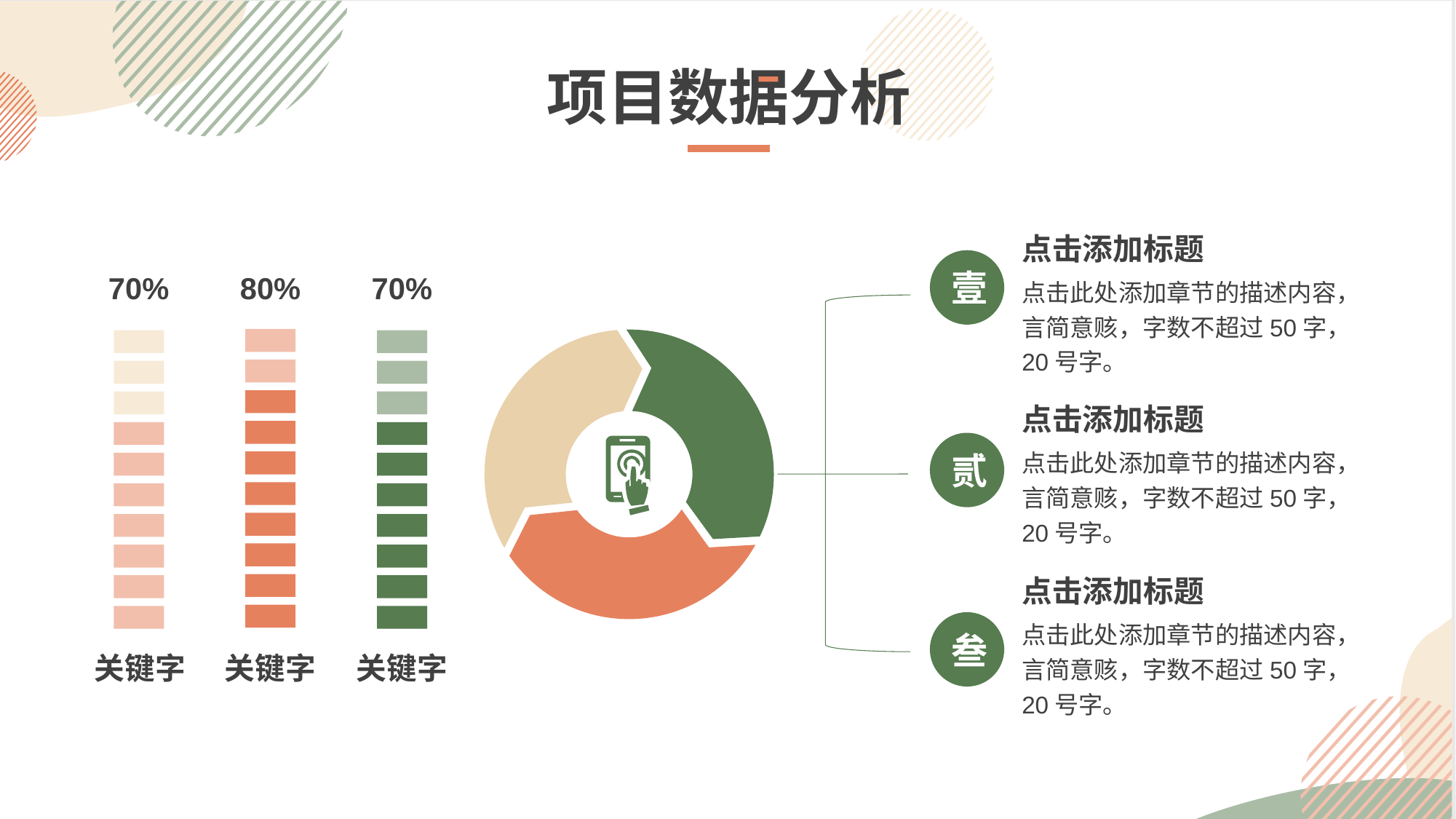

项目数据分析

点击添加标题
壹
70%
70%
80%
点击此处添加章节的描述内容，言简意赅，字数不超过50字，20号字。

点击添加标题

贰

点击此处添加章节的描述内容，言简意赅，字数不超过50字，20号字。

点击添加标题

点击此处添加章节的描述内容，言简意赅，字数不超过50字，20号字。
叁
关键字
关键字
关键字